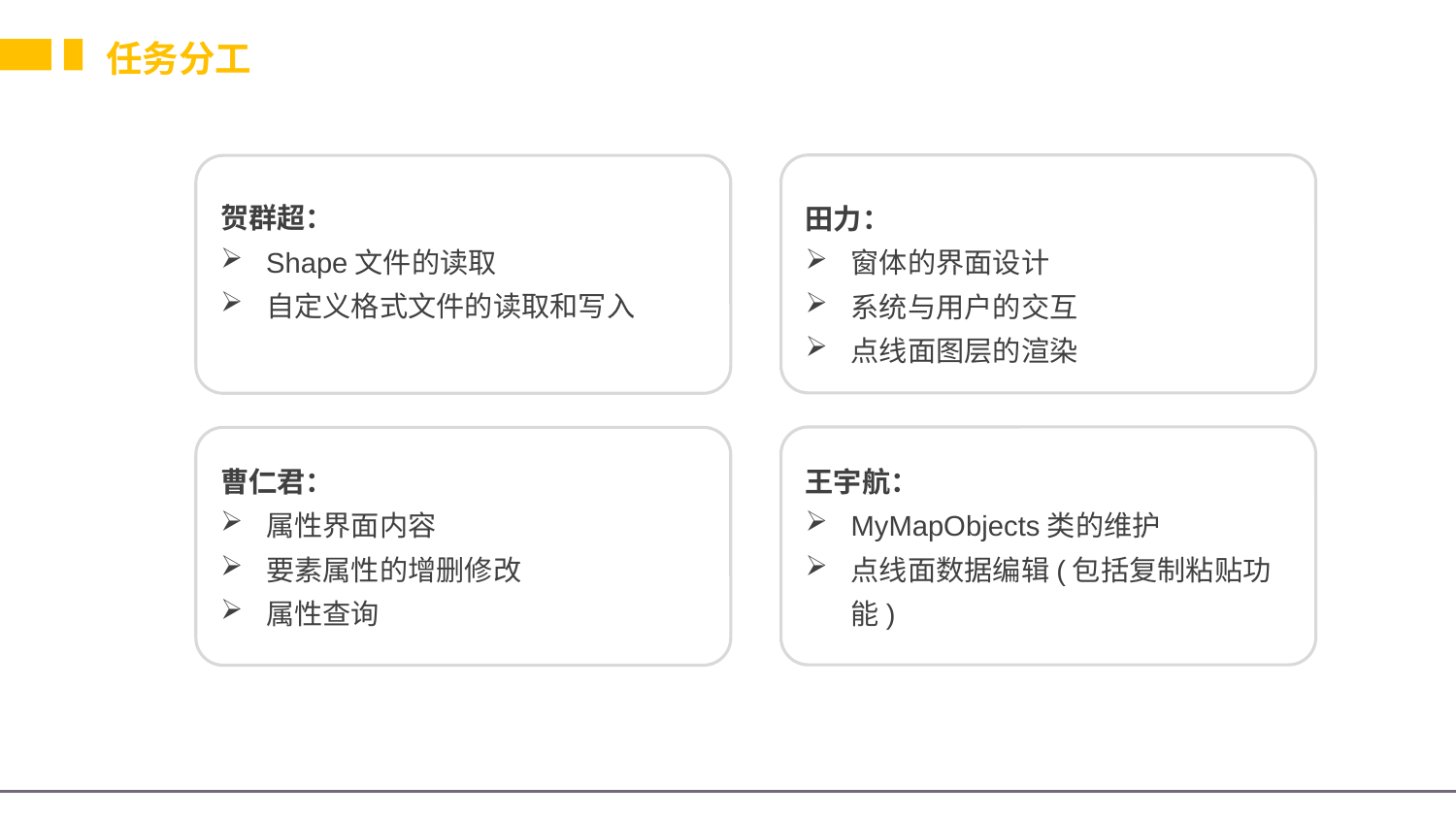

任务分工

贺群超：
Shape文件的读取
自定义格式文件的读取和写入
田力：
窗体的界面设计
系统与用户的交互
点线面图层的渲染

曹仁君：
属性界面内容
要素属性的增删修改
属性查询
王宇航：
MyMapObjects类的维护
点线面数据编辑(包括复制粘贴功能)